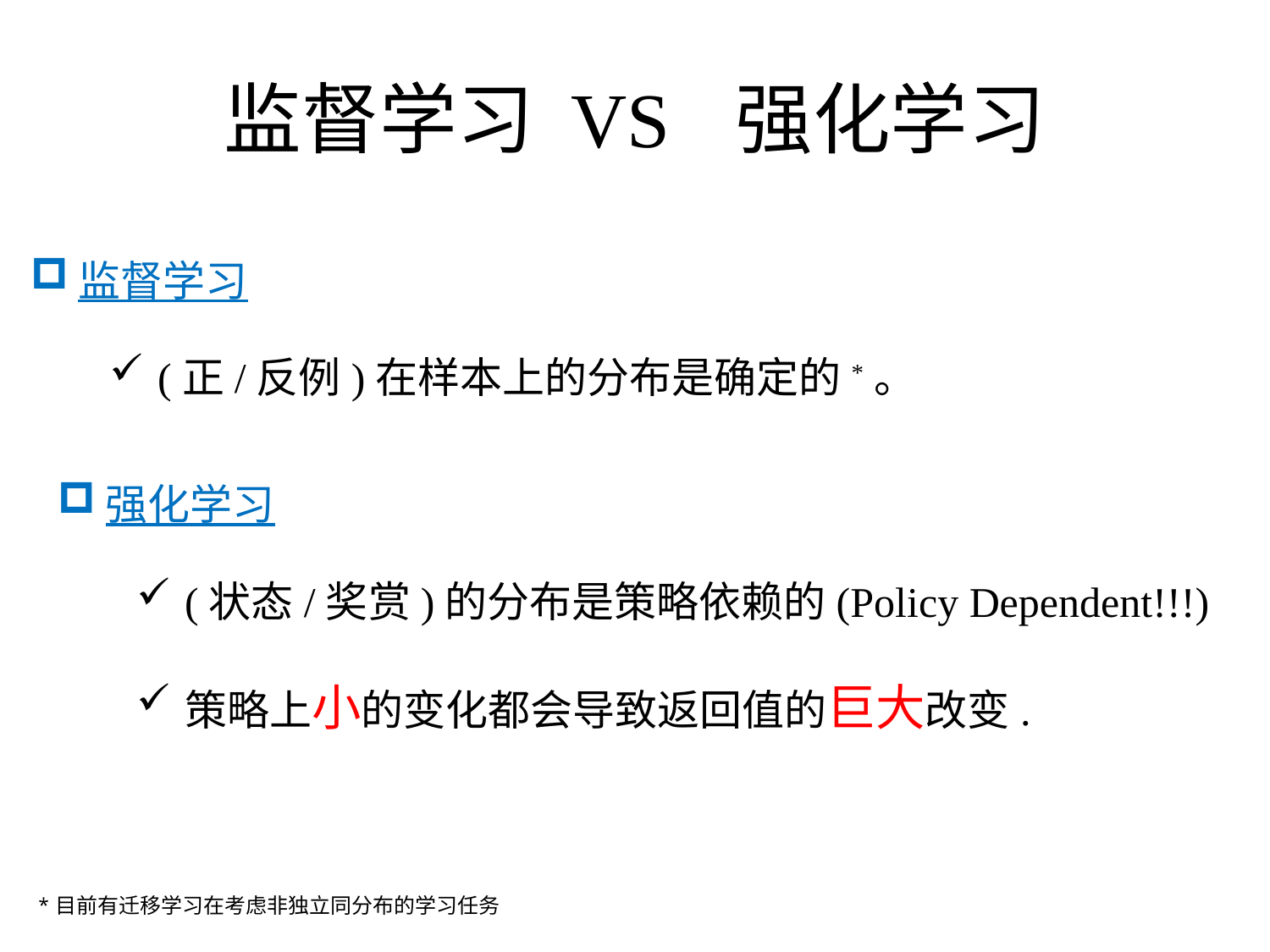

# 监督学习 VS 强化学习
监督学习
(正/反例)在样本上的分布是确定的*。
强化学习
(状态/奖赏)的分布是策略依赖的(Policy Dependent!!!)
策略上小的变化都会导致返回值的巨大改变.
*目前有迁移学习在考虑非独立同分布的学习任务